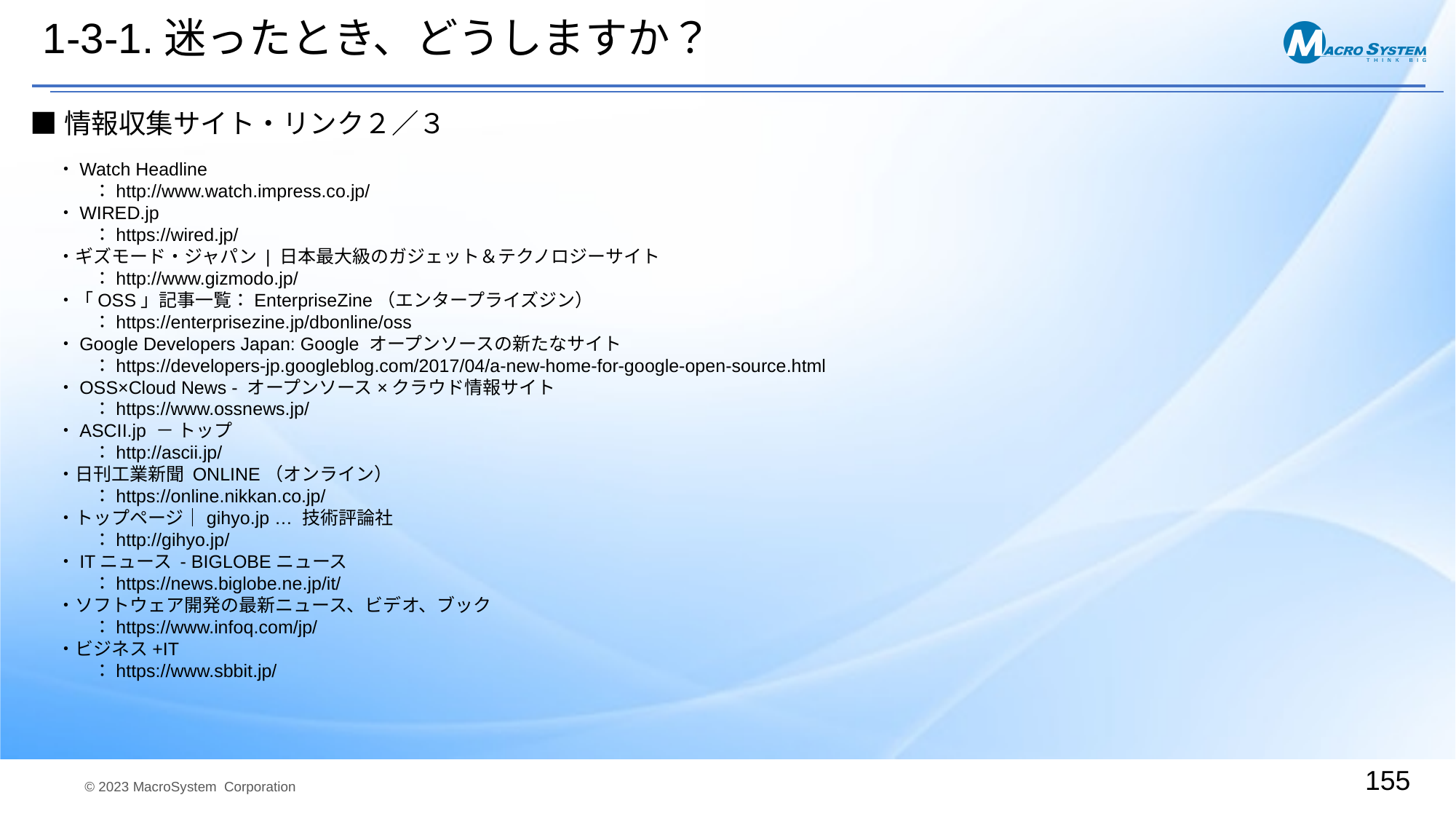

# 1-3-1.迷ったとき、どうしますか？
■情報収集サイト・リンク２／３
・Watch Headline
　　：http://www.watch.impress.co.jp/
・WIRED.jp
　　：https://wired.jp/
・ギズモード・ジャパン | 日本最大級のガジェット＆テクノロジーサイト
　　：http://www.gizmodo.jp/
・「OSS」記事一覧：EnterpriseZine（エンタープライズジン）
　　：https://enterprisezine.jp/dbonline/oss
・Google Developers Japan: Google オープンソースの新たなサイト
　　：https://developers-jp.googleblog.com/2017/04/a-new-home-for-google-open-source.html
・OSS×Cloud News - オープンソース×クラウド情報サイト
　　：https://www.ossnews.jp/
・ASCII.jp － トップ
　　：http://ascii.jp/
・日刊工業新聞 ONLINE（オンライン）
　　：https://online.nikkan.co.jp/
・トップページ｜gihyo.jp … 技術評論社
　　：http://gihyo.jp/
・ITニュース - BIGLOBEニュース
　　：https://news.biglobe.ne.jp/it/
・ソフトウェア開発の最新ニュース、ビデオ、ブック
　　：https://www.infoq.com/jp/
・ビジネス+IT
　　：https://www.sbbit.jp/